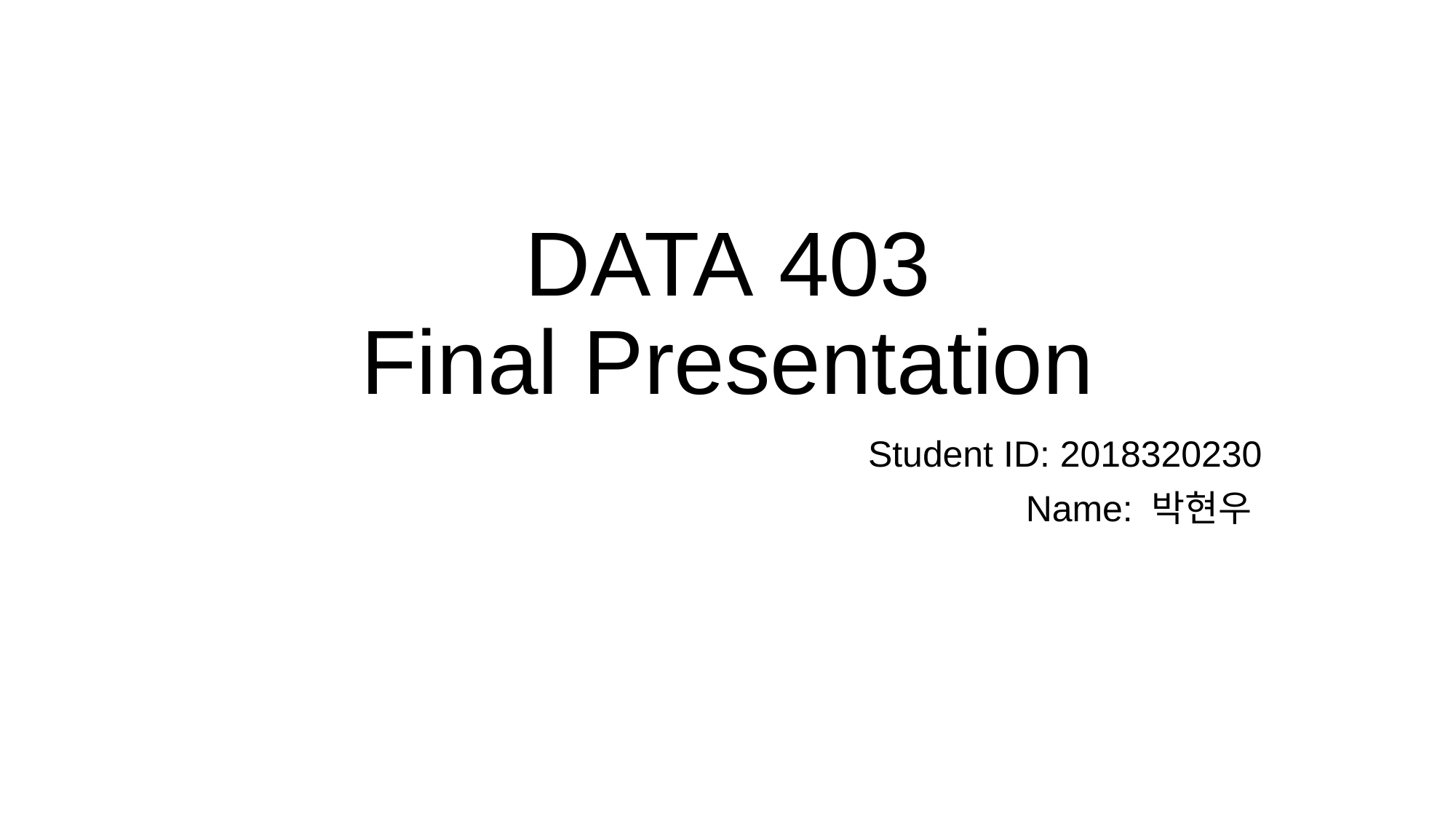

# DATA 403 Final Presentation
Student ID: 2018320230
Name: 박현우